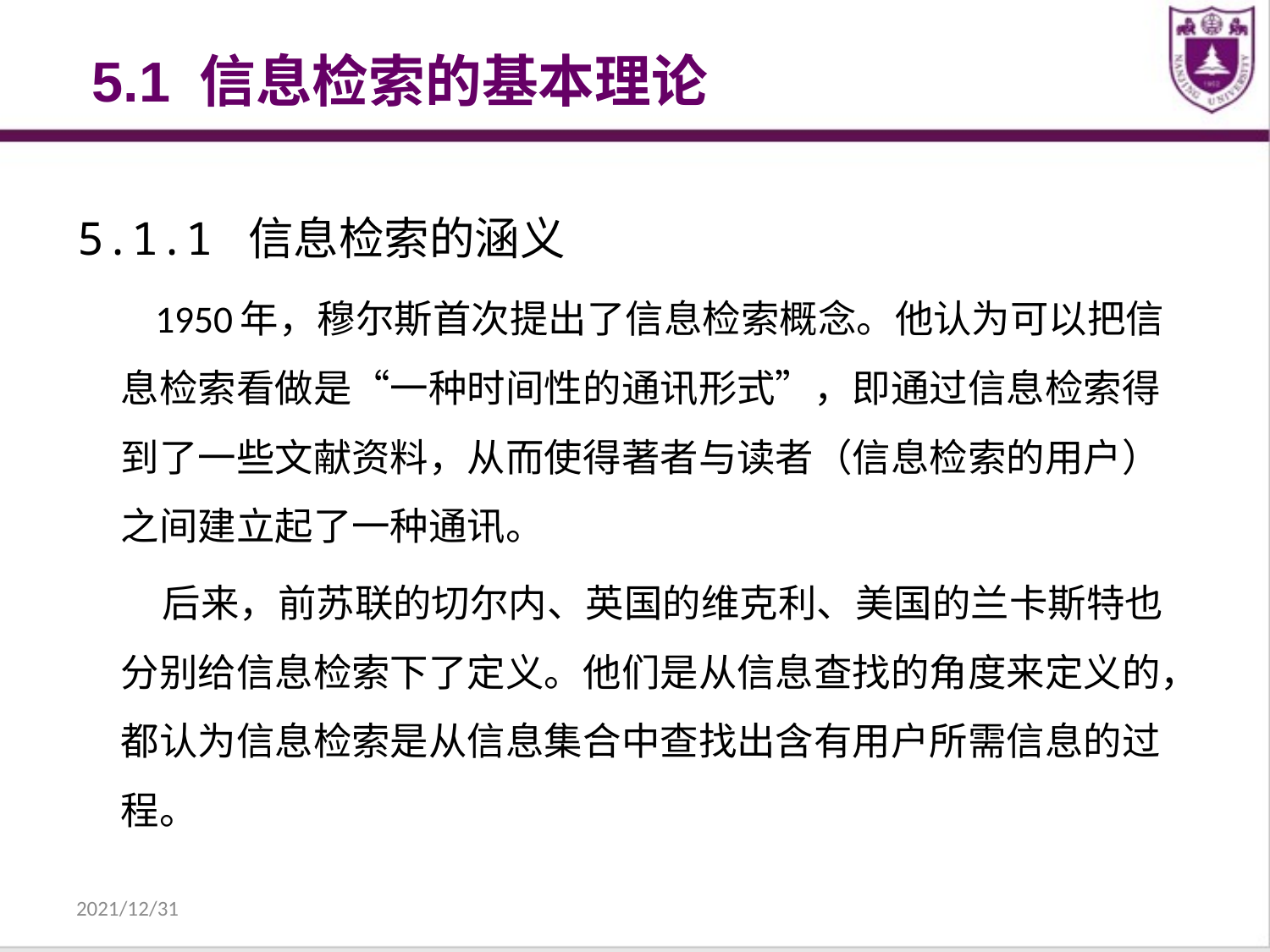

5.1 信息检索的基本理论
5.1.1 信息检索的涵义
         1950年，穆尔斯首次提出了信息检索概念。他认为可以把信息检索看做是“一种时间性的通讯形式”，即通过信息检索得到了一些文献资料，从而使得著者与读者（信息检索的用户）之间建立起了一种通讯。
         后来，前苏联的切尔内、英国的维克利、美国的兰卡斯特也分别给信息检索下了定义。他们是从信息查找的角度来定义的，都认为信息检索是从信息集合中查找出含有用户所需信息的过程。

2021/12/31